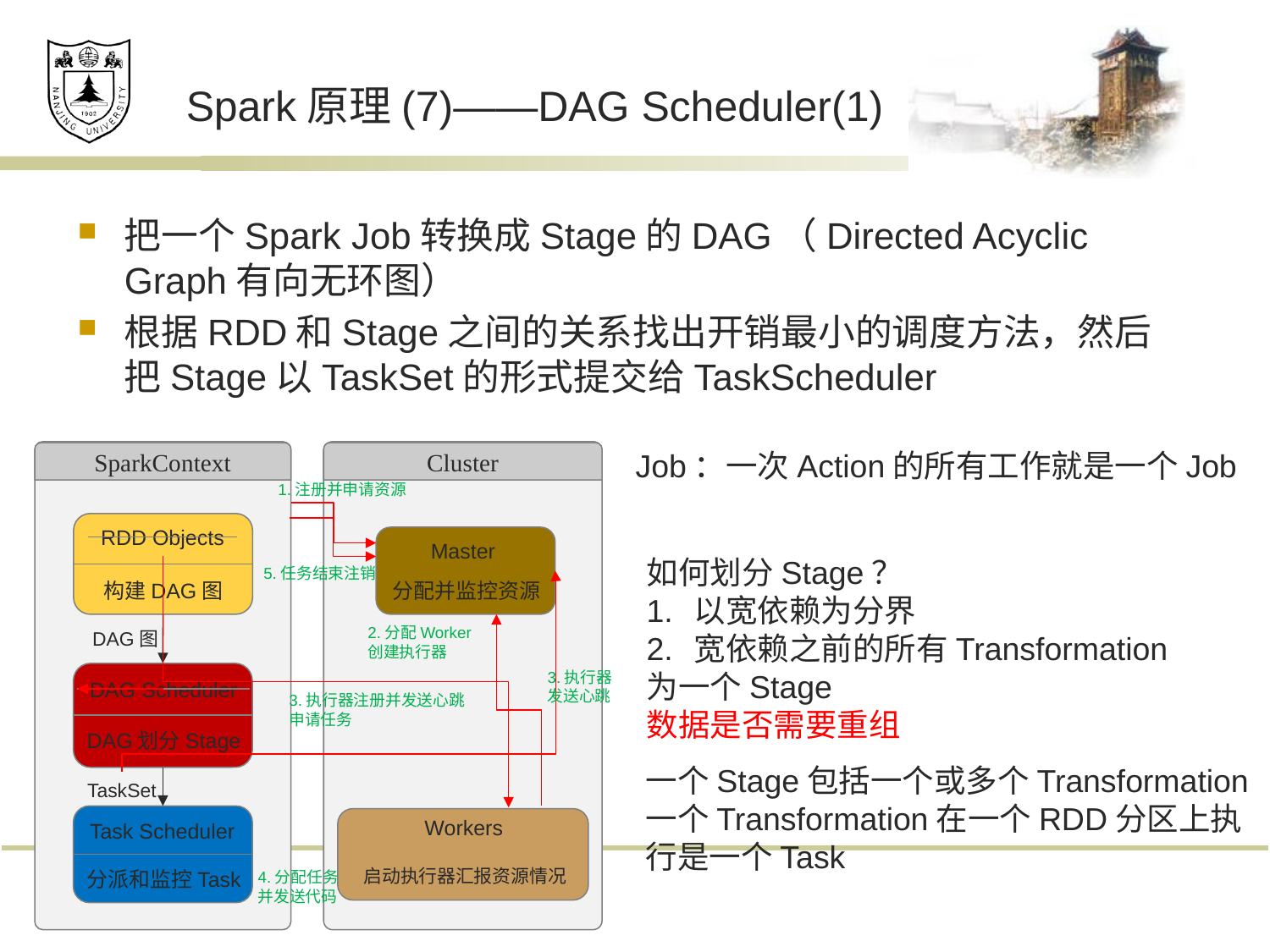

# Spark原理(7)——DAG Scheduler(1)
把一个Spark Job转换成Stage的DAG（Directed Acyclic Graph有向无环图）
根据RDD和Stage之间的关系找出开销最小的调度方法，然后把Stage以TaskSet的形式提交给TaskScheduler
Job：一次Action的所有工作就是一个Job

SparkContext

RDD Objects
构建DAG图
DAG图

DAG Scheduler
DAG划分Stage
TaskSet

Task Scheduler
分派和监控Task

Cluster
1.注册并申请资源

Master
5.任务结束注销
分配并监控资源
2.分配Worker
创建执行器
3.执行器
发送心跳
3.执行器注册并发送心跳
申请任务

Workers
启动执行器汇报资源情况
4.分配任务
并发送代码
如何划分Stage？
以宽依赖为分界
宽依赖之前的所有Transformation
为一个Stage
数据是否需要重组
一个Stage包括一个或多个Transformation
一个Transformation在一个RDD分区上执行是一个Task